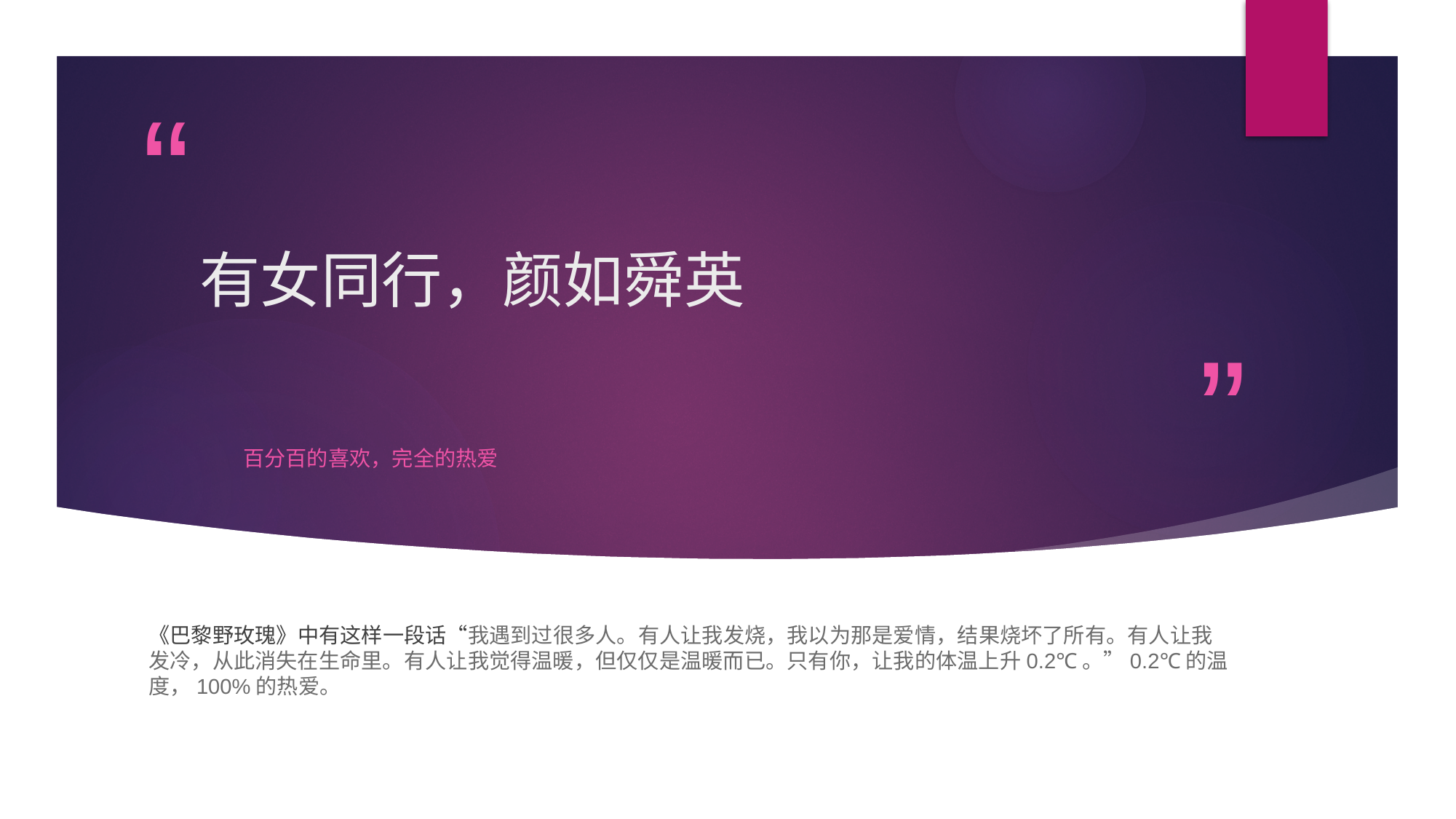

# 有女同行，颜如舜英
百分百的喜欢，完全的热爱
《巴黎野玫瑰》中有这样一段话“我遇到过很多人。有人让我发烧，我以为那是爱情，结果烧坏了所有。有人让我发冷，从此消失在生命里。有人让我觉得温暖，但仅仅是温暖而已。只有你，让我的体温上升0.2℃。”0.2℃的温度，100%的热爱。